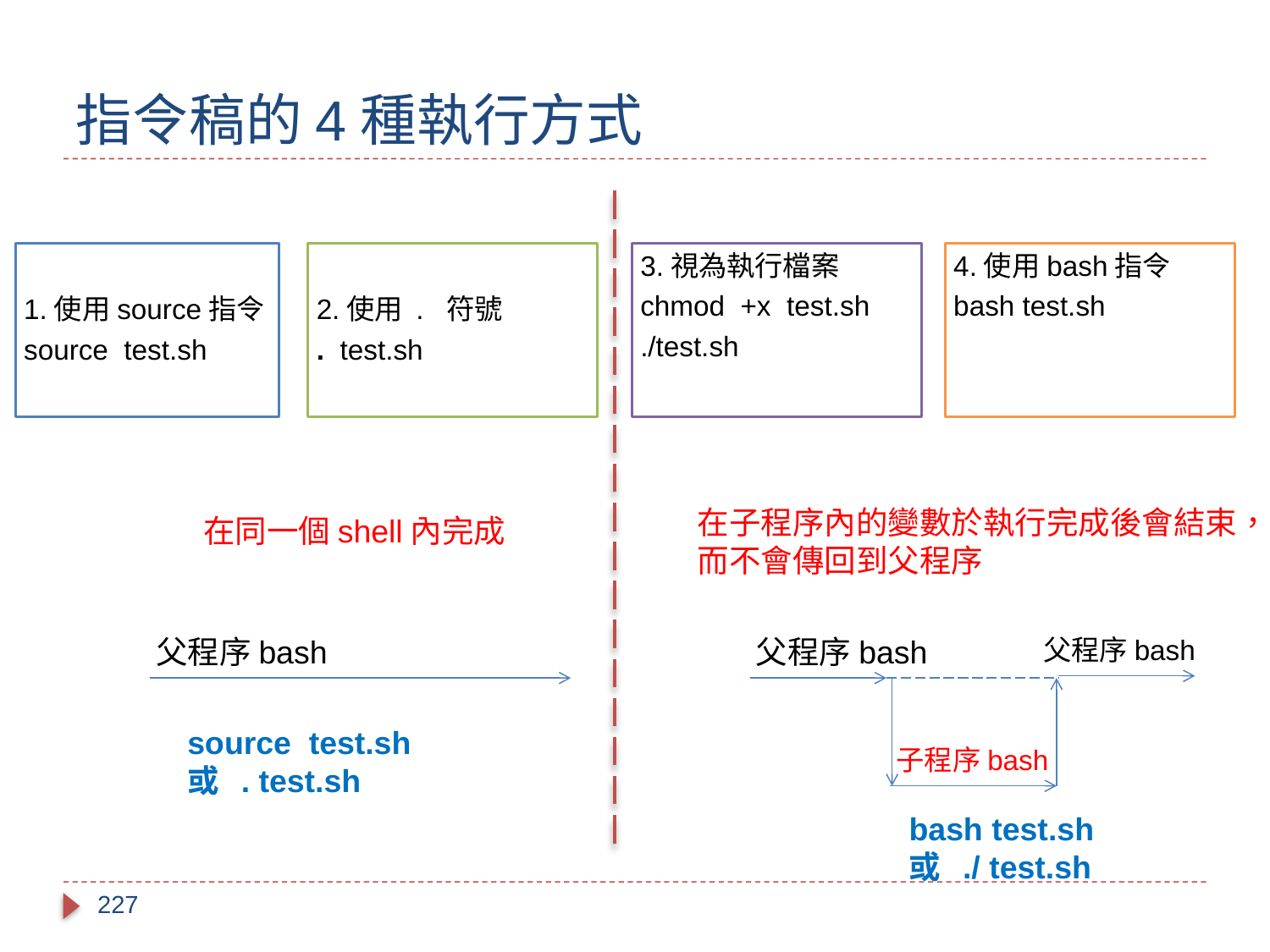

# 指令稿的4種執行方式
1.使用source指令
source  test.sh
2.使用 .  符號
.  test.sh
3.視為執行檔案
chmod  +x  test.sh
./test.sh

4.使用bash指令
bash test.sh

在子程序內的變數於執行完成後會結束，而不會傳回到父程序
在同一個shell內完成
父程序bash
source  test.sh
或  . test.sh
父程序bash
子程序bash
bash test.sh
或  ./ test.sh
父程序bash
227